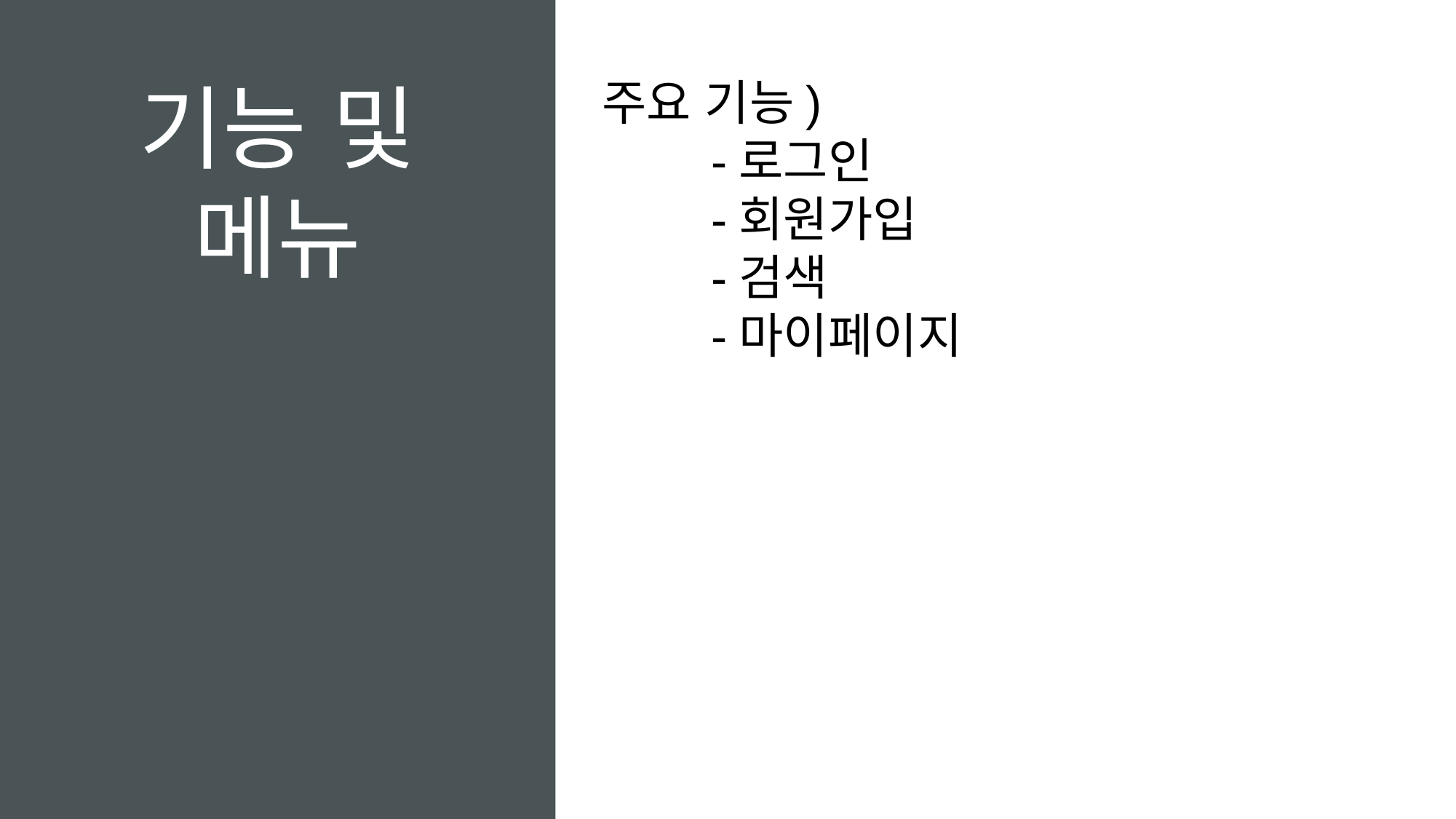

기능 및 메뉴
주요 기능)
	-로그인
	-회원가입
	-검색
	-마이페이지